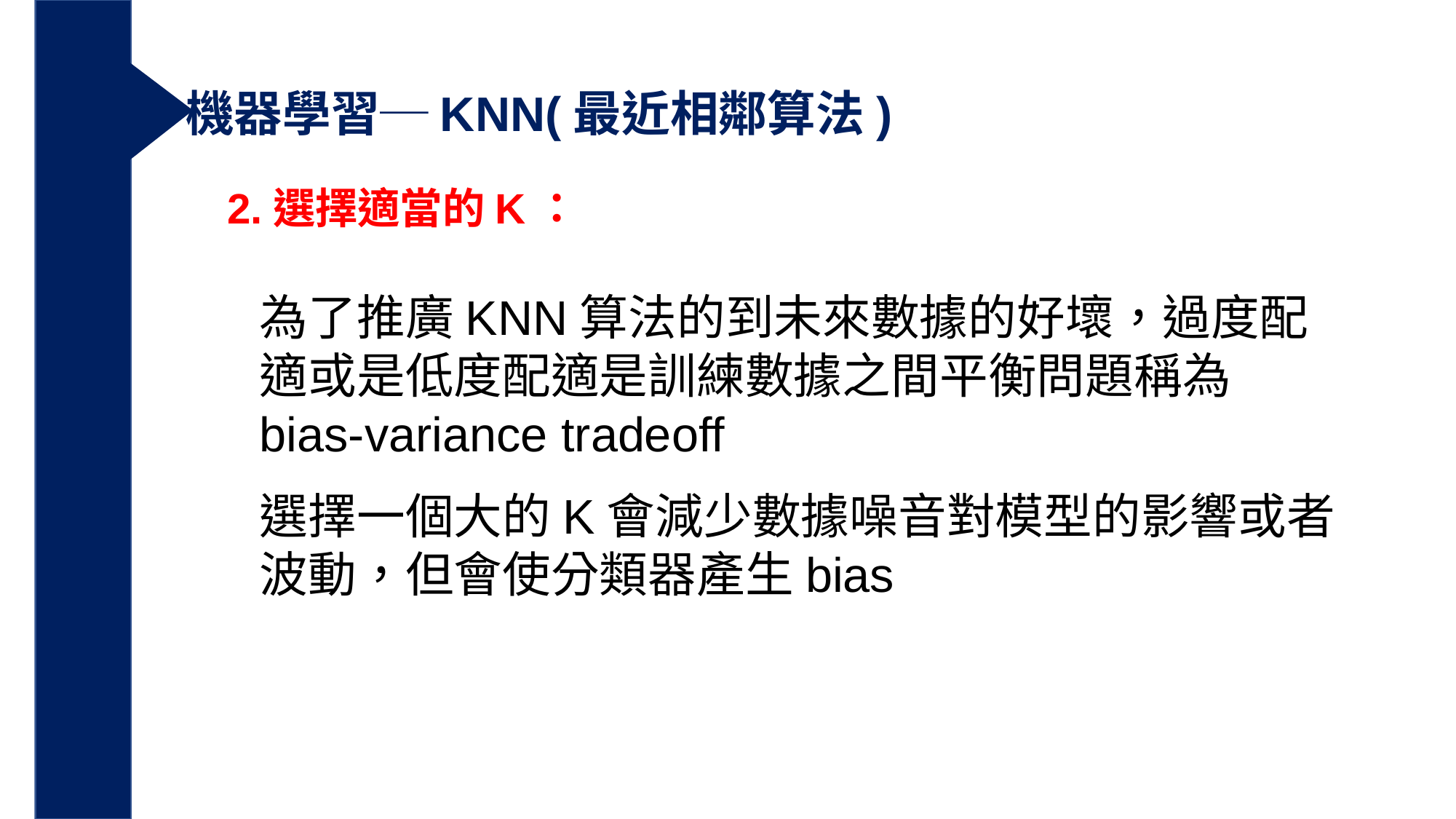

機器學習─KNN(最近相鄰算法)
2.選擇適當的K：
為了推廣KNN算法的到未來數據的好壞，過度配適或是低度配適是訓練數據之間平衡問題稱為bias-variance tradeoff
選擇一個大的K會減少數據噪音對模型的影響或者波動，但會使分類器產生bias